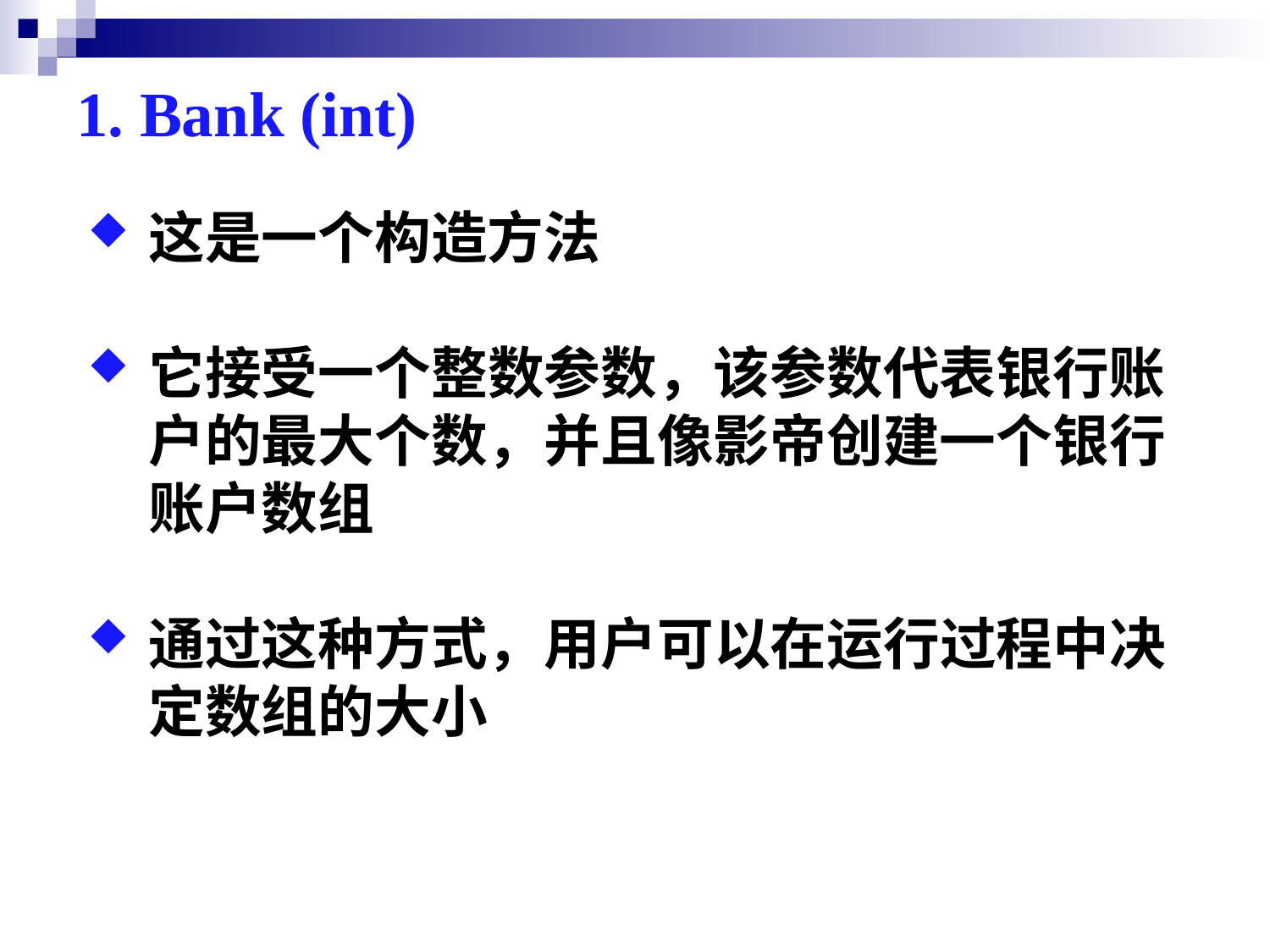

# 1. Bank (int)
这是一个构造方法

它接受一个整数参数，该参数代表银行账户的最大个数，并且像影帝创建一个银行账户数组

通过这种方式，用户可以在运行过程中决定数组的大小